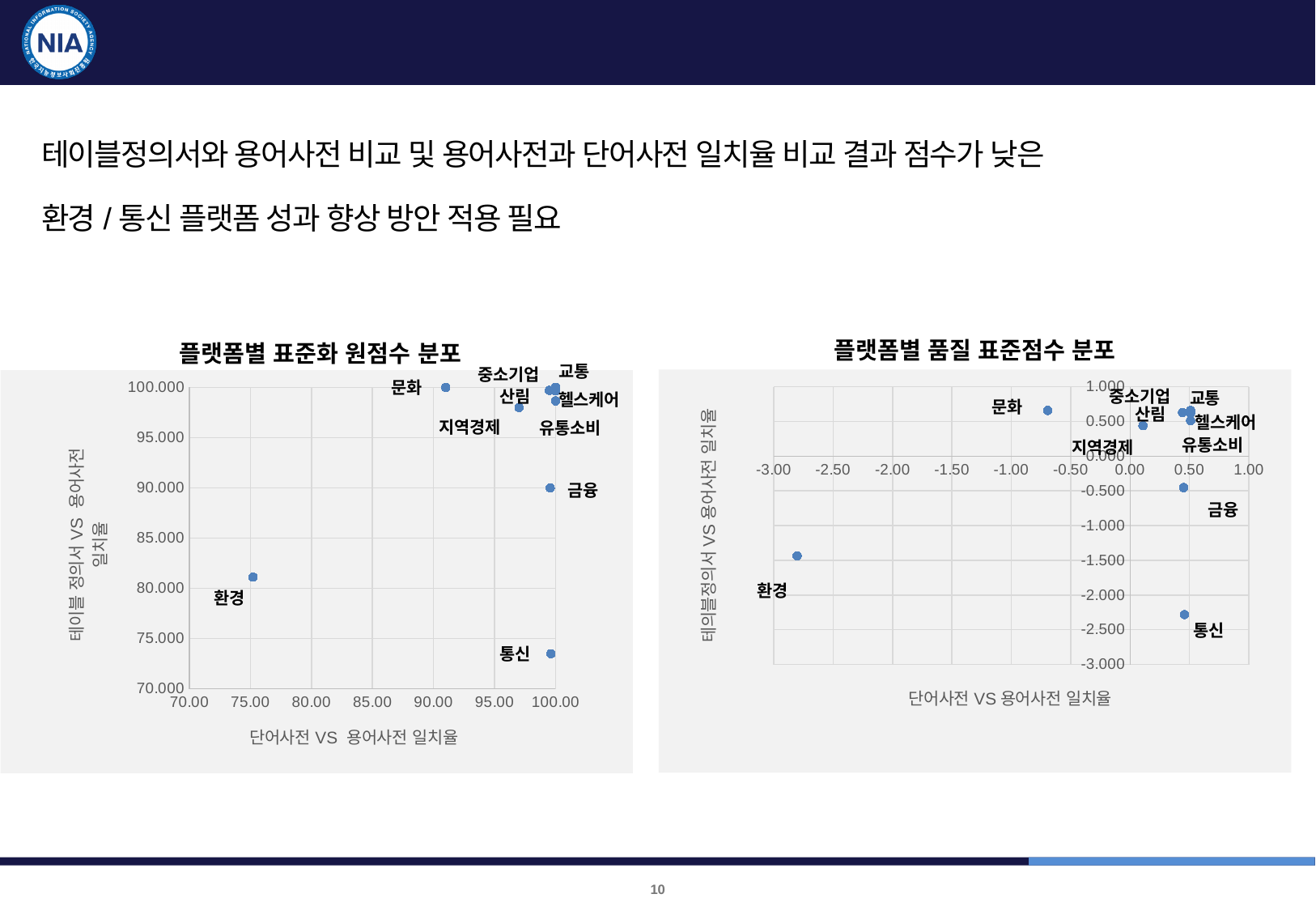

표준화진단 결과 : 종합 2
테이블정의서와 용어사전 비교 및 용어사전과 단어사전 일치율 비교 결과 점수가 낮은
환경/통신 플랫폼 성과 향상 방안 적용 필요

플랫폼별 품질 표준점수 분포
플랫폼별 표준화 원점수 분포
교통
중소기업

### Chart

| Category |  |
|---|---|
문화

### Chart

| Category | 테이블정의서VS용어 |
|---|---|
산림
중소기업
교통
헬스케어
문화
산림
헬스케어
지역경제
유통소비
유통소비
지역경제
금융
금융
환경
환경
통신
통신